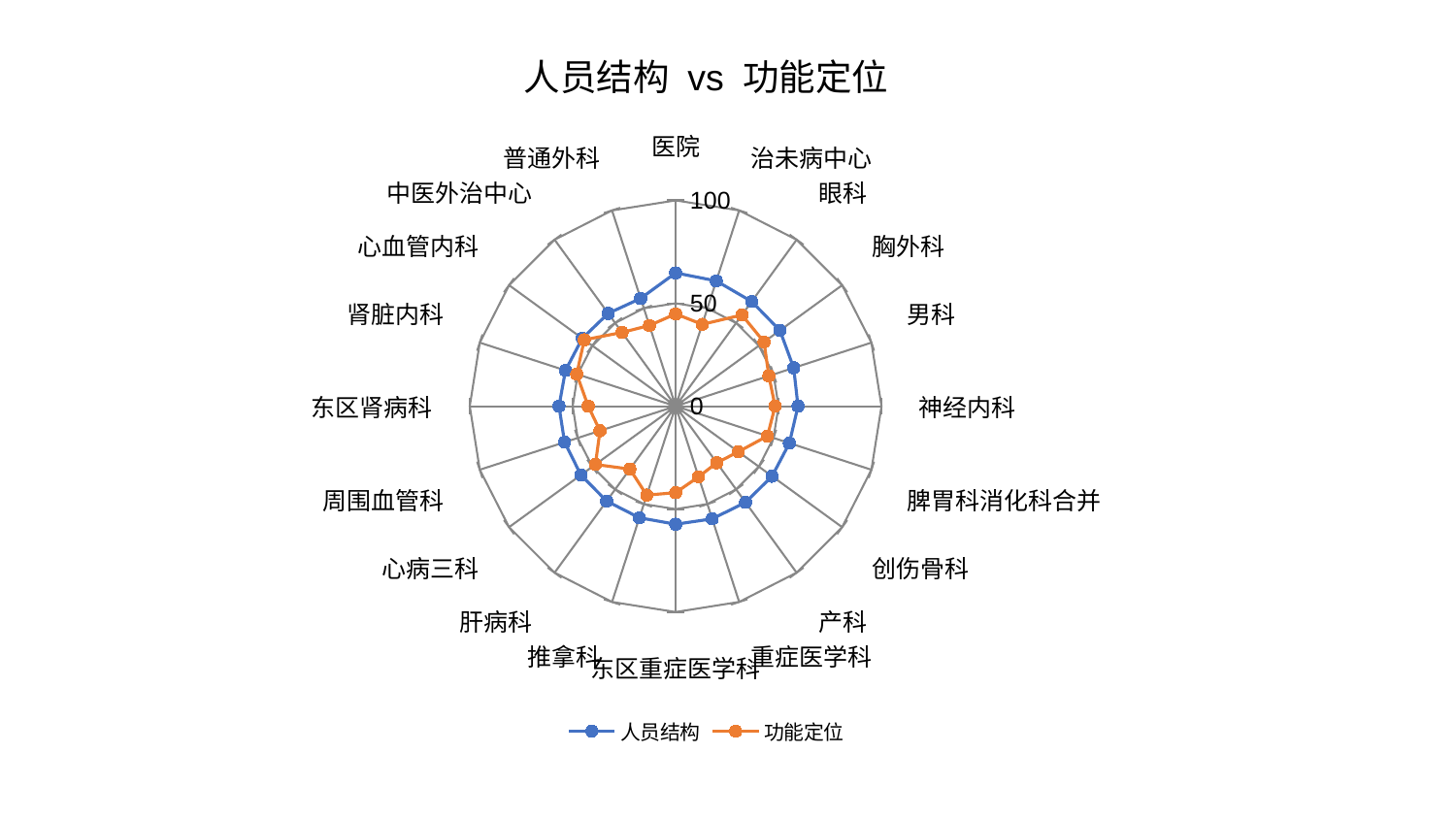

### Chart: 人员结构 vs 功能定位

| Category | 人员结构 | 功能定位 |
|---|---|---|
| 医院 | 64.75513594478444 | 44.8240809166001 |
| 治未病中心 | 64.00866254192461 | 41.805055858139646 |
| 眼科 | 62.88630419692808 | 54.80251319779134 |
| 胸外科 | 62.66157578134952 | 53.096721297940285 |
| 男科 | 60.31672844185194 | 47.635932399203085 |
| 神经内科 | 59.46537681443598 | 48.341200250295024 |
| 脾胃科消化科合并 | 58.113676648577716 | 46.93595581754781 |
| 创伤骨科 | 57.917466775641124 | 37.688570079055005 |
| 产科 | 57.80770646597618 | 34.01927359074513 |
| 重症医学科 | 57.566071359560254 | 36.07289621291993 |
| 东区重症医学科 | 57.370575477109355 | 42.028677182967606 |
| 推拿科 | 57.01522959423049 | 45.43634892580829 |
| 肝病科 | 57.014780504752835 | 37.78646562941258 |
| 心病三科 | 56.87586988485517 | 48.17624388187208 |
| 周围血管科 | 56.70203088882758 | 38.62775788726458 |
| 东区肾病科 | 56.639682694036274 | 42.463377006958275 |
| 肾脏内科 | 56.2457581778681 | 50.51799137981795 |
| 心血管内科 | 56.064903133554466 | 54.85110603056955 |
| 中医外治中心 | 55.71561314420455 | 44.30020365132376 |
| 普通外科 | 55.050656770045876 | 41.22060058638936 |
24